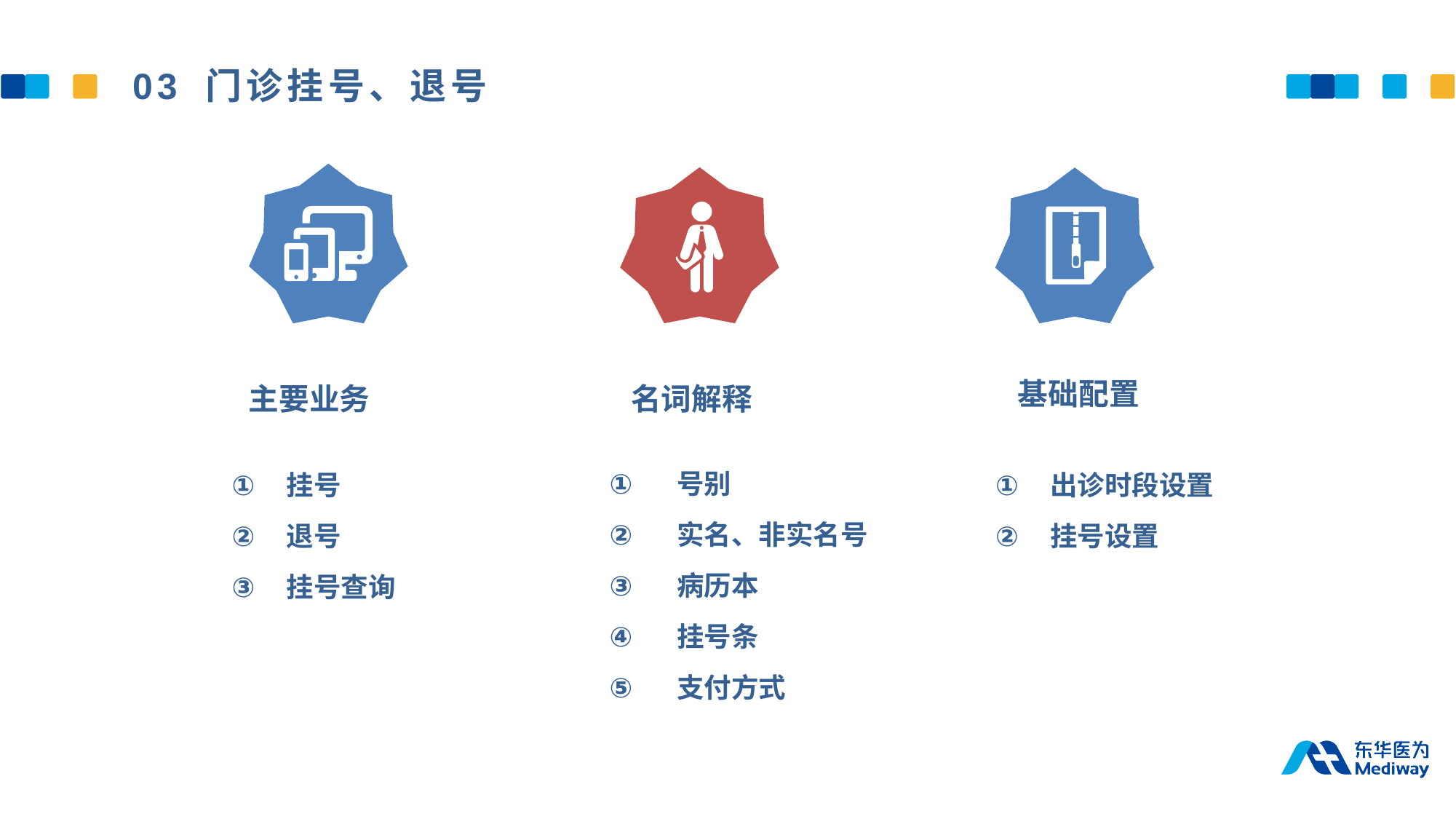

03 门诊挂号、退号

基础配置
主要业务
名词解释
 号别
 实名、非实名号
 病历本
 挂号条
 支付方式
出诊时段设置
挂号设置
挂号
退号
挂号查询